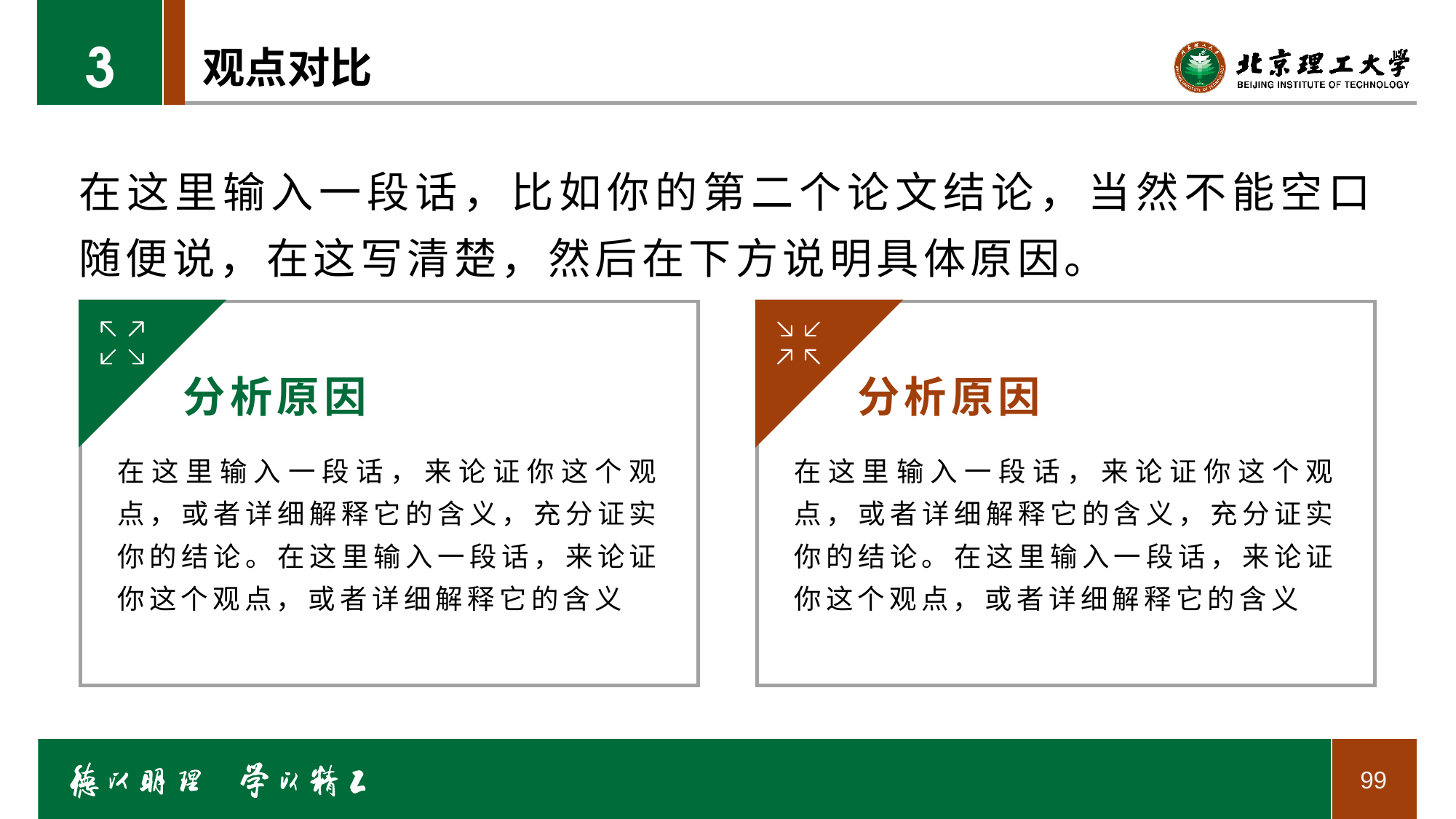

3
# 观点对比
在这里输入一段话，比如你的第二个论文结论，当然不能空口随便说，在这写清楚，然后在下方说明具体原因。

分析原因
分析原因
在这里输入一段话，来论证你这个观点，或者详细解释它的含义，充分证实你的结论。在这里输入一段话，来论证你这个观点，或者详细解释它的含义
在这里输入一段话，来论证你这个观点，或者详细解释它的含义，充分证实你的结论。在这里输入一段话，来论证你这个观点，或者详细解释它的含义